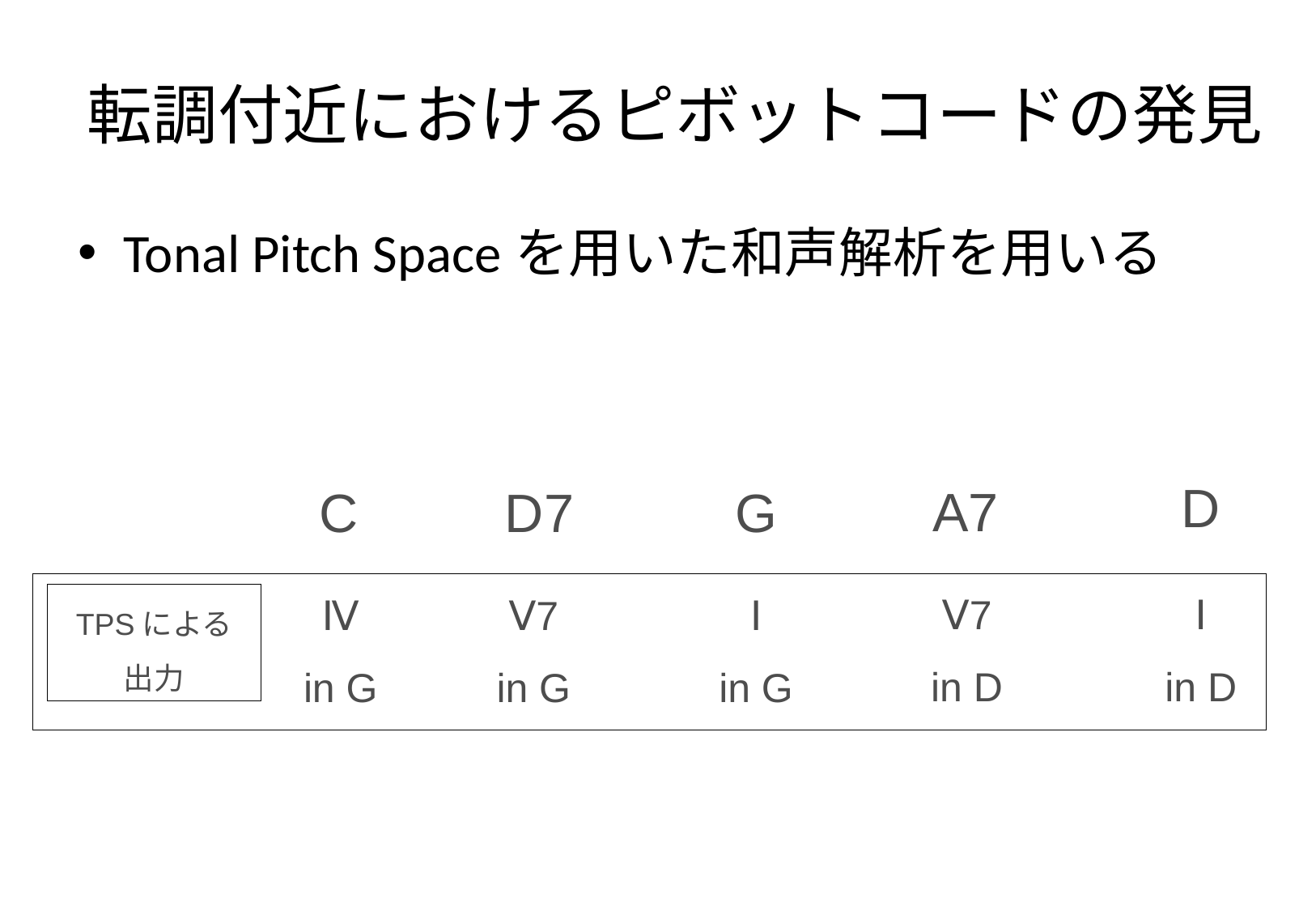

# 転調付近におけるピボットコードの発見
Tonal Pitch Spaceを用いた和声解析を用いる
D
A7
C
D7
G
TPSによる
出力
Ⅴ7
in D
Ⅰ
in D
Ⅴ7
in G
Ⅳ
in G
Ⅰ
in G